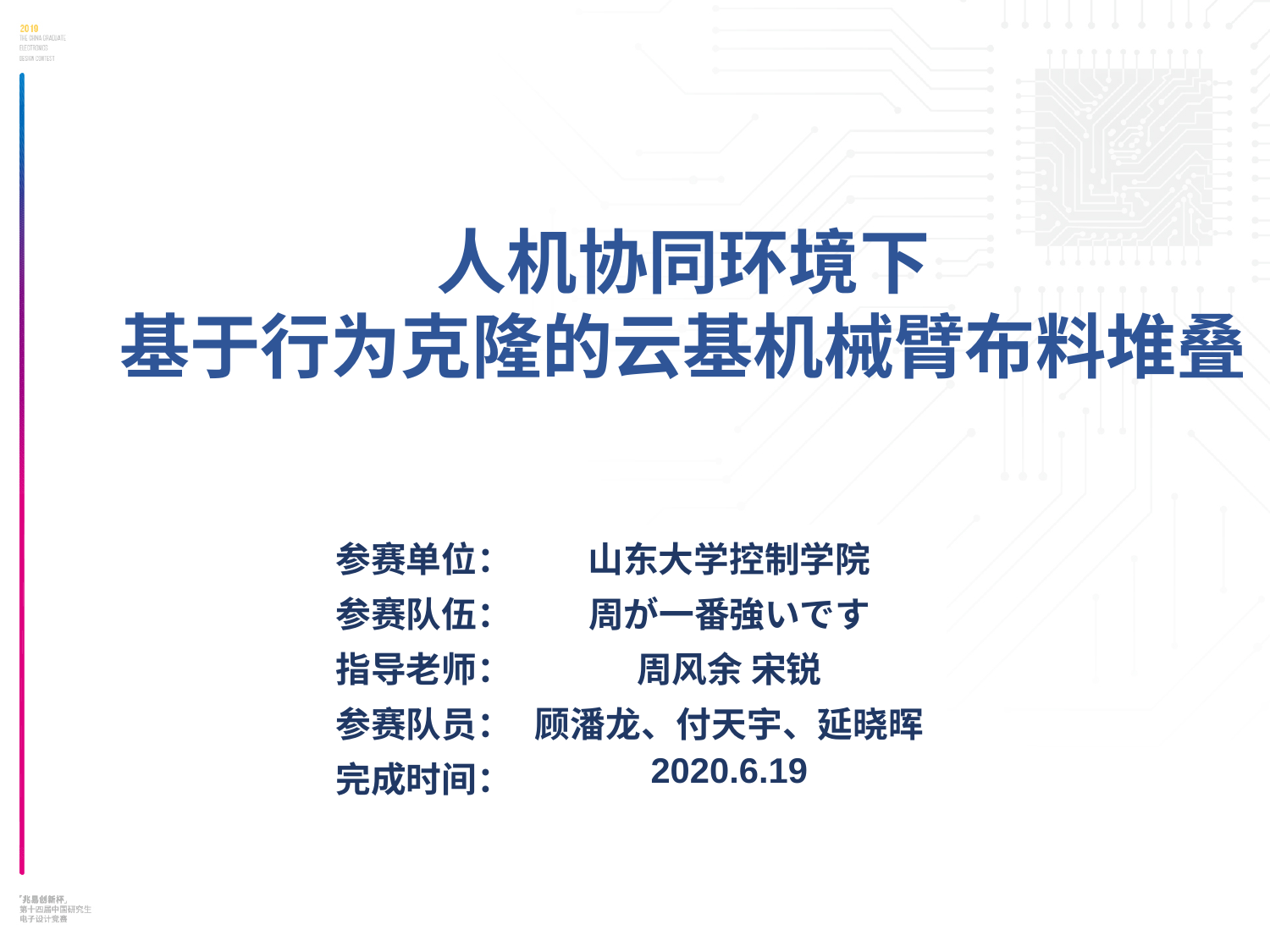

人机协同环境下
基于行为克隆的云基机械臂布料堆叠
| 参赛单位： | 山东大学控制学院 |
| --- | --- |
| 参赛队伍： | 周が一番強いです |
| 指导老师： | 周风余 宋锐 |
| 参赛队员： | 顾潘龙、付天宇、延晓晖 |
| 完成时间： | 2020.6.19 |